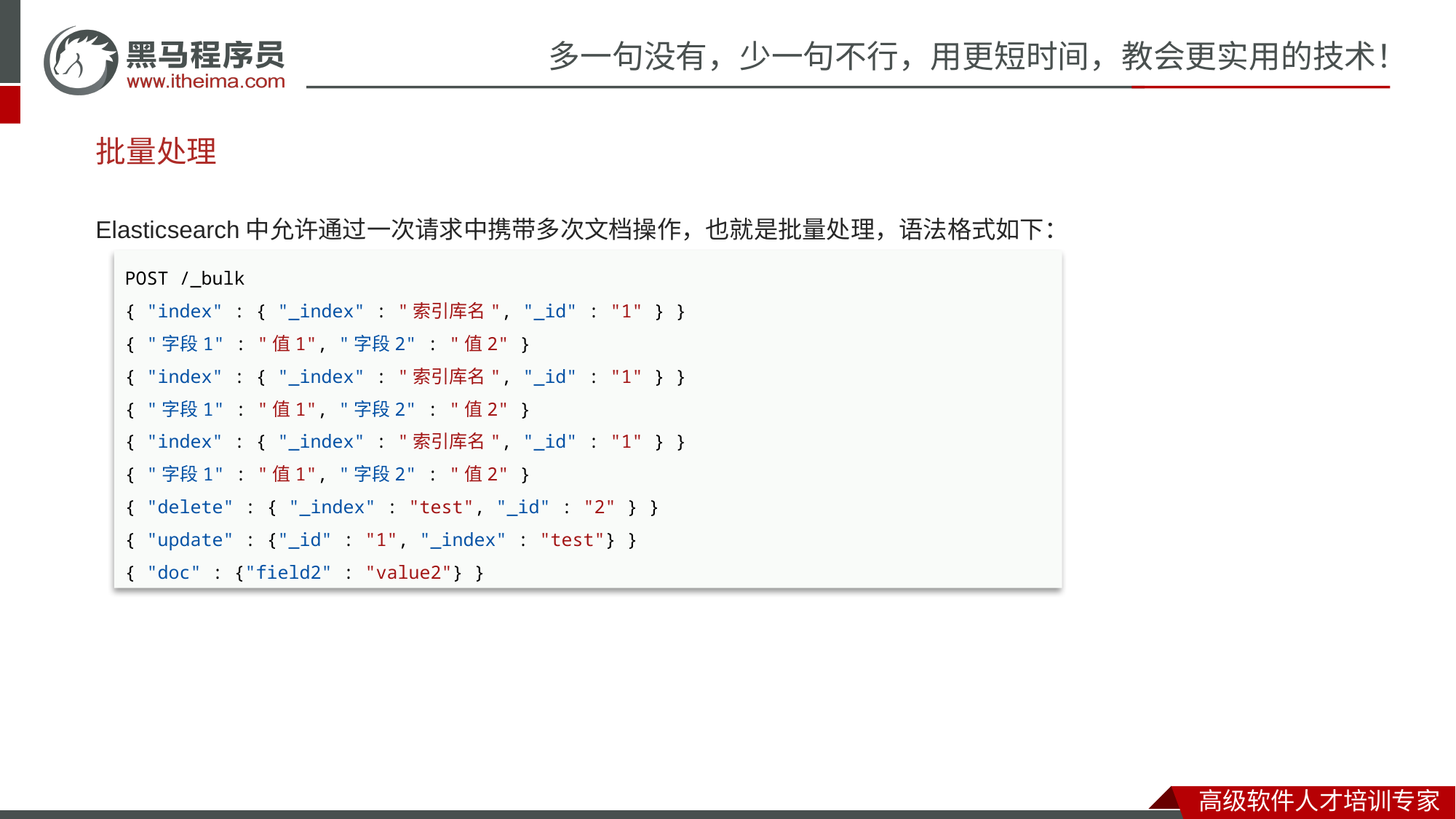

# 批量处理
Elasticsearch中允许通过一次请求中携带多次文档操作，也就是批量处理，语法格式如下：
POST /_bulk
{ "index" : { "_index" : "索引库名", "_id" : "1" } }
{ "字段1" : "值1", "字段2" : "值2" }
{ "index" : { "_index" : "索引库名", "_id" : "1" } }
{ "字段1" : "值1", "字段2" : "值2" }
{ "index" : { "_index" : "索引库名", "_id" : "1" } }
{ "字段1" : "值1", "字段2" : "值2" }
{ "delete" : { "_index" : "test", "_id" : "2" } }
{ "update" : {"_id" : "1", "_index" : "test"} }
{ "doc" : {"field2" : "value2"} }